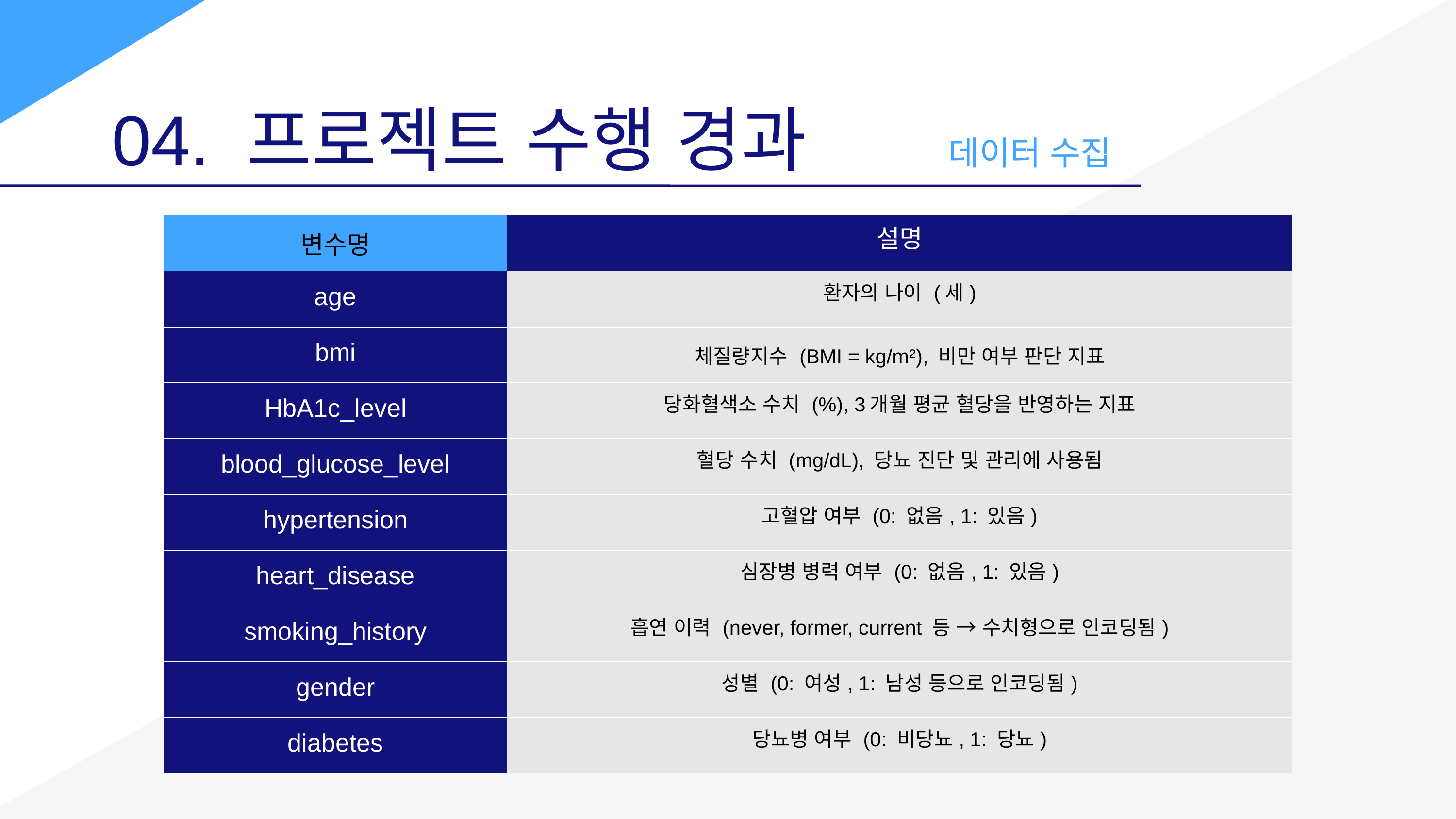

04. 프로젝트 수행 경과
데이터 수집

| 변수명 | 설명 |
| --- | --- |
| age | 환자의 나이 (세) |
| bmi | 체질량지수 (BMI = kg/m²), 비만 여부 판단 지표 |
| HbA1c\_level | 당화혈색소 수치 (%), 3개월 평균 혈당을 반영하는 지표 |
| blood\_glucose\_level | 혈당 수치 (mg/dL), 당뇨 진단 및 관리에 사용됨 |
| hypertension | 고혈압 여부 (0: 없음, 1: 있음) |
| heart\_disease | 심장병 병력 여부 (0: 없음, 1: 있음) |
| smoking\_history | 흡연 이력 (never, former, current 등 → 수치형으로 인코딩됨) |
| gender | 성별 (0: 여성, 1: 남성 등으로 인코딩됨) |
| diabetes | 당뇨병 여부 (0: 비당뇨, 1: 당뇨) |